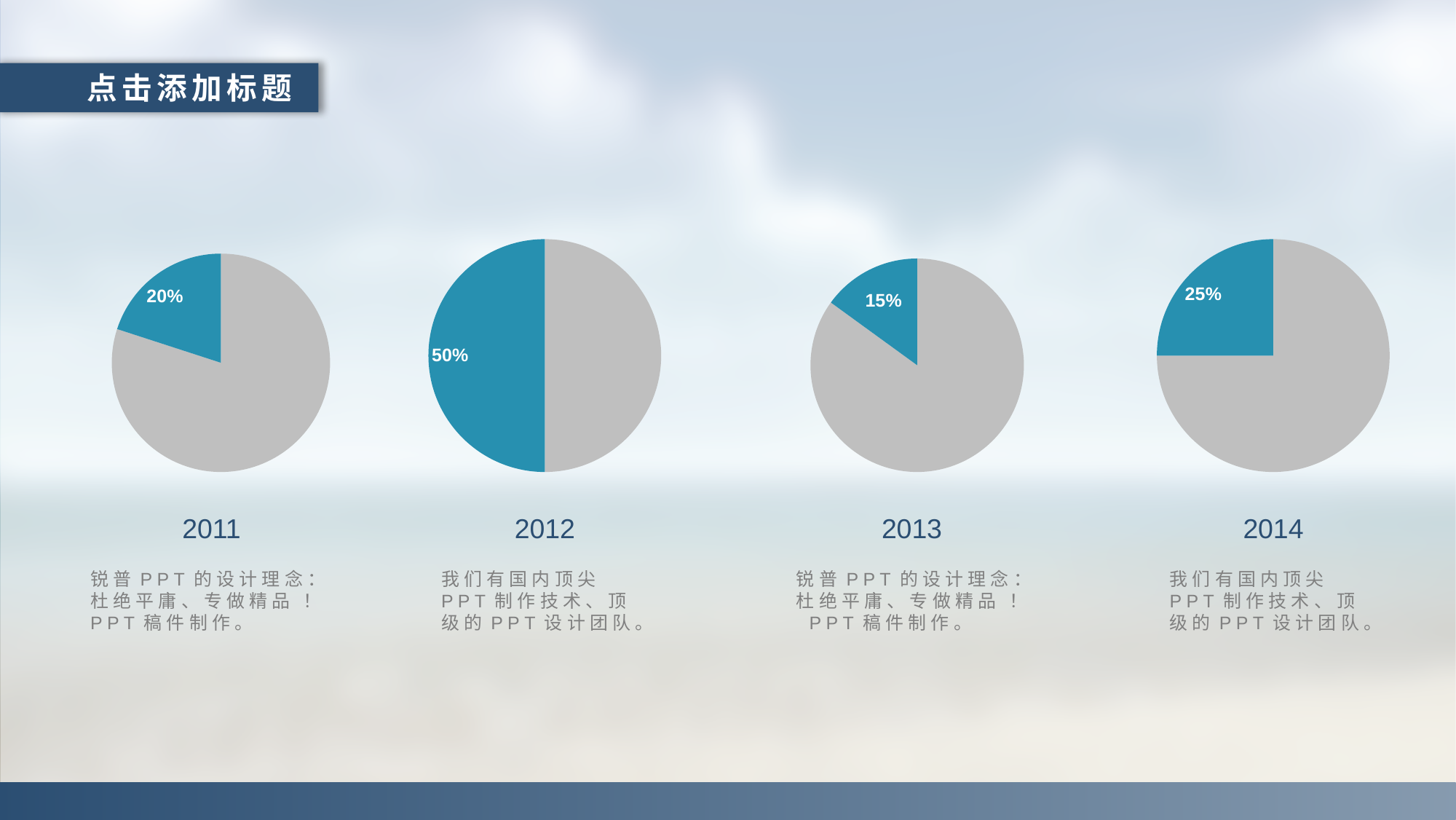

点击添加标题

### Chart

| Category | 销售额 |
|---|---|
| 第一季度 | 80.0 |
| 第二季度 | 20.0 |
| 第三季度 | 0.0 |
| 第四季度 | 0.0 |
2011
锐普PPT的设计理念：杜绝平庸、专做精品 ！ PPT稿件制作。

### Chart

| Category | 销售额 |
|---|---|
| 第一季度 | 50.0 |
| 第二季度 | 50.0 |
| 第三季度 | 0.0 |
| 第四季度 | 0.0 |
2012
我们有国内顶尖PPT制作技术、顶级的PPT设计团队。

### Chart

| Category | 销售额 |
|---|---|
| 第一季度 | 85.0 |
| 第二季度 | 15.0 |
| 第三季度 | 0.0 |
| 第四季度 | 0.0 |
2013
锐普PPT的设计理念：杜绝平庸、专做精品 ！ PPT稿件制作。

### Chart

| Category | 销售额 |
|---|---|
| 第一季度 | 75.0 |
| 第二季度 | 25.0 |
| 第三季度 | 0.0 |
| 第四季度 | 0.0 |
2014
我们有国内顶尖PPT制作技术、顶级的PPT设计团队。